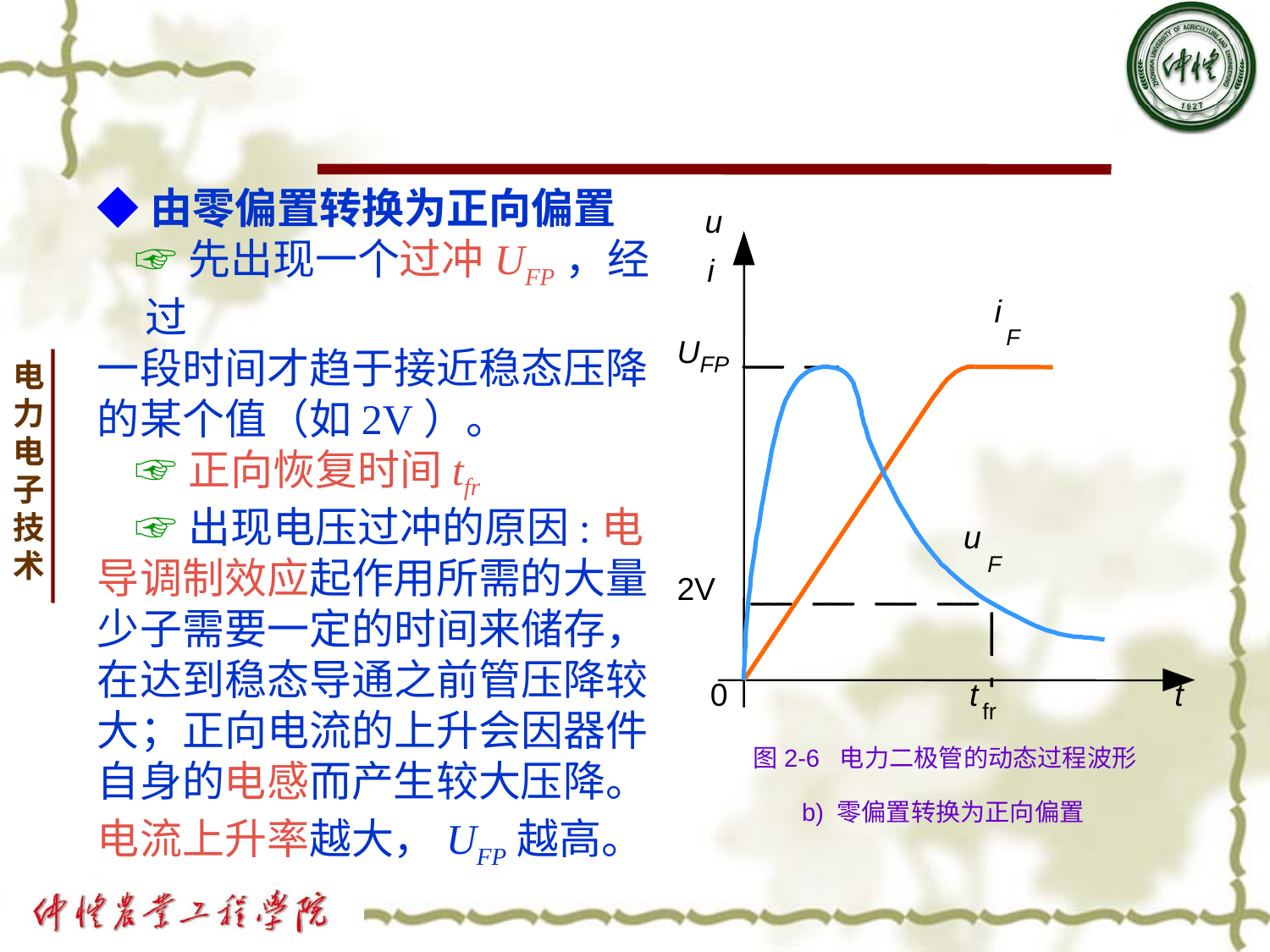

◆由零偏置转换为正向偏置
    ☞先出现一个过冲UFP，经过
一段时间才趋于接近稳态压降
的某个值（如2V）。
    ☞正向恢复时间tfr
    ☞出现电压过冲的原因:电
导调制效应起作用所需的大量
少子需要一定的时间来储存，
在达到稳态导通之前管压降较
大；正向电流的上升会因器件
自身的电感而产生较大压降。
电流上升率越大，UFP越高。
u

i

i
F
U
FP

u
F
2V

0
t
t

fr
图2-6  电力二极管的动态过程波形
 b) 零偏置转换为正向偏置